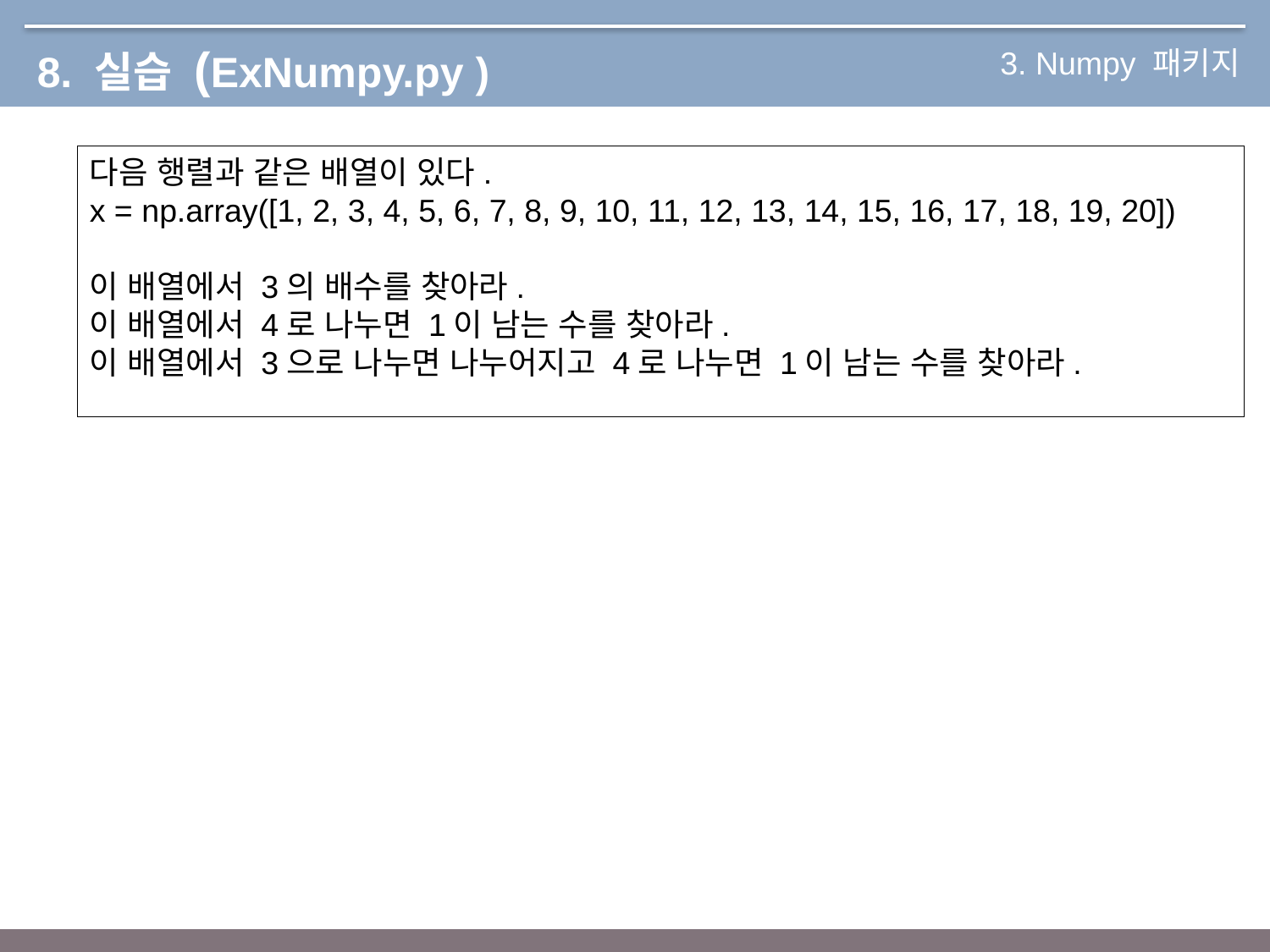

3. Numpy 패키지
8. 실습 (ExNumpy.py )
다음 행렬과 같은 배열이 있다.
x = np.array([1, 2, 3, 4, 5, 6, 7, 8, 9, 10, 11, 12, 13, 14, 15, 16, 17, 18, 19, 20])

이 배열에서 3의 배수를 찾아라.
이 배열에서 4로 나누면 1이 남는 수를 찾아라.
이 배열에서 3으로 나누면 나누어지고 4로 나누면 1이 남는 수를 찾아라.